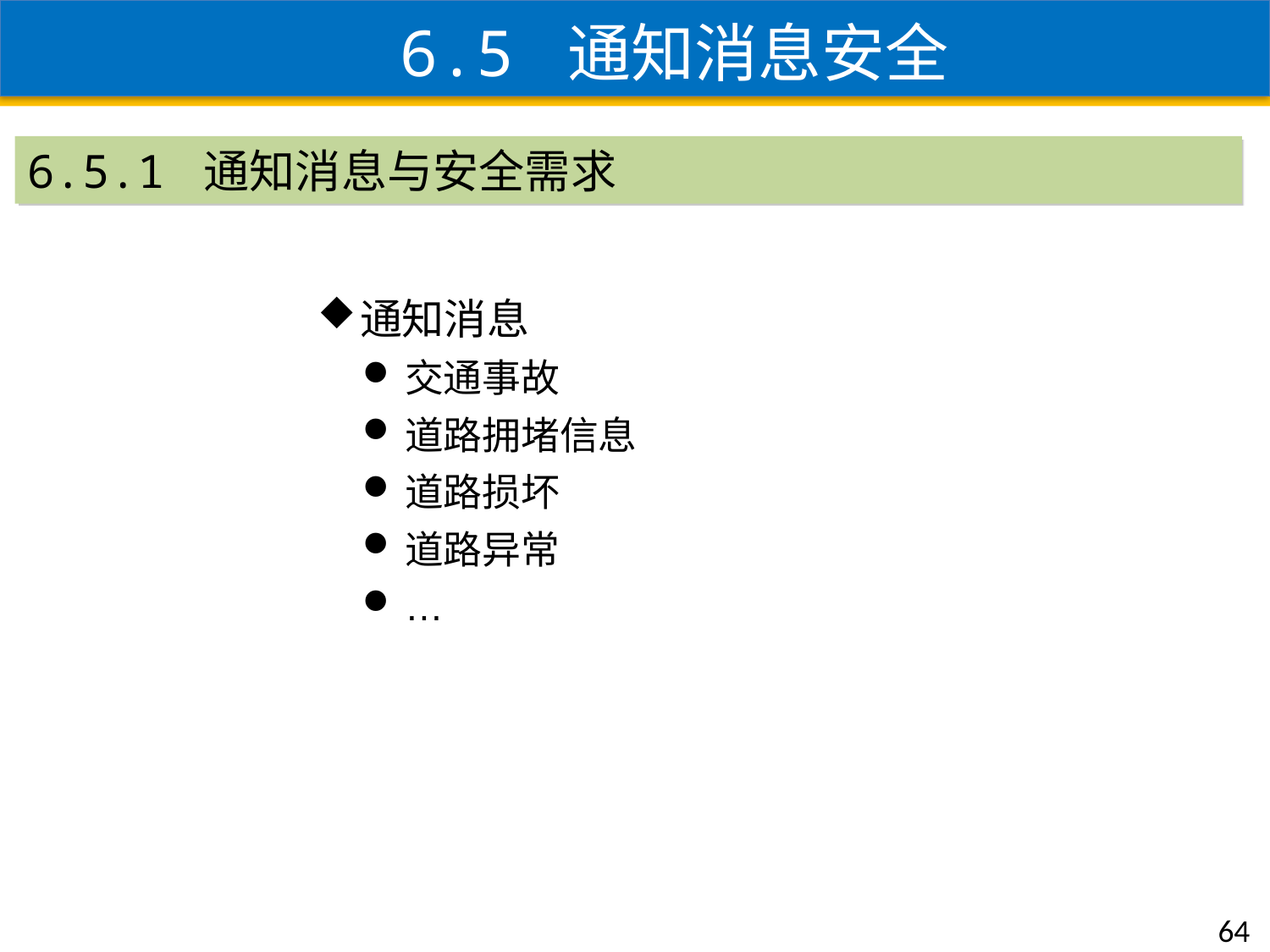

6.5 通知消息安全
6.5.1 通知消息与安全需求
通知消息
交通事故
道路拥堵信息
道路损坏
道路异常
…

64